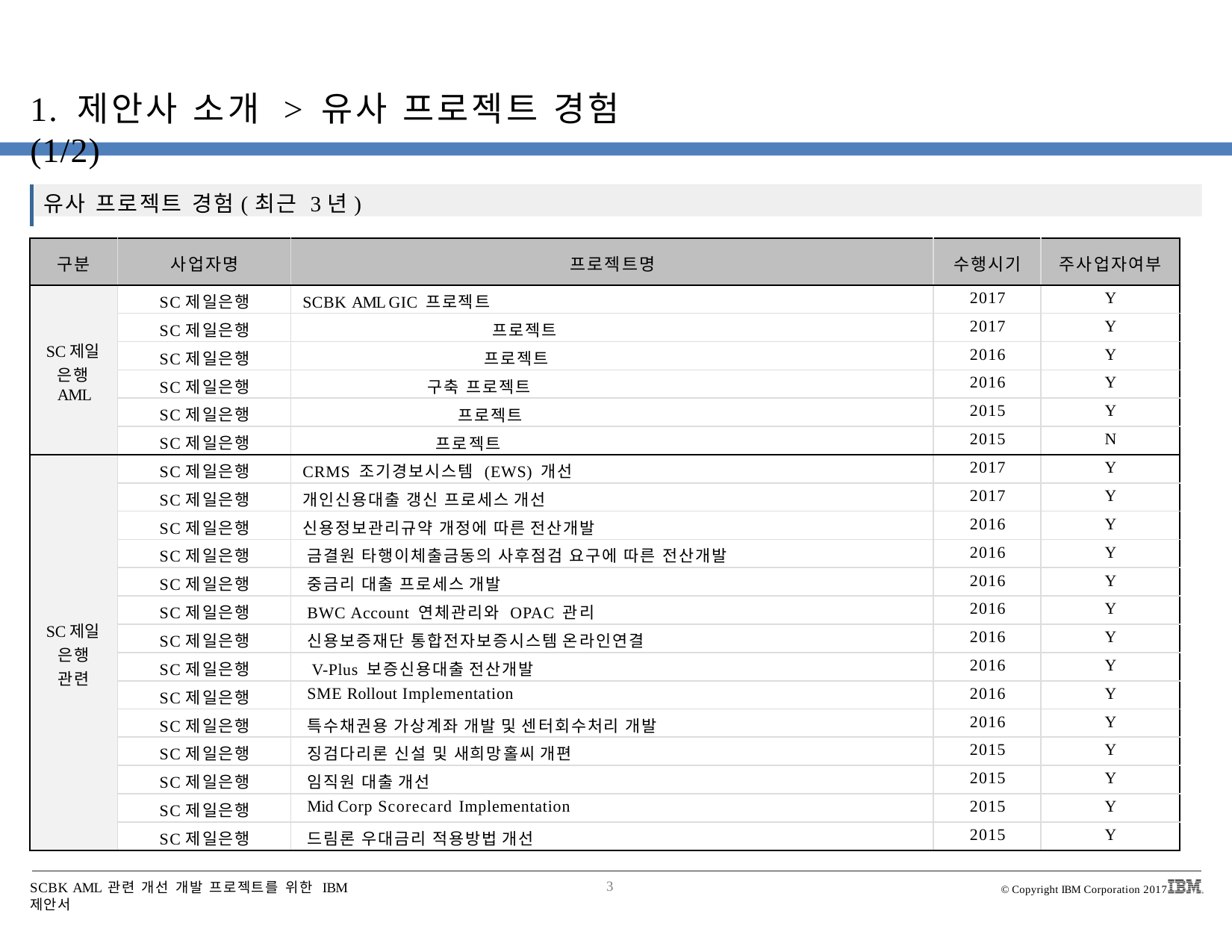

# 1. 제안사 소개 > 유사 프로젝트 경험 (1/2)

유사 프로젝트 경험(최근 3년)
| 구분 | 사업자명 | 프로젝트명 | 수행시기 | 주사업자여부 |
| --- | --- | --- | --- | --- |
| SC제일 은행 AML | SC제일은행 | SCBK AML GIC 프로젝트 | 2017 | Y |
|  | SC제일은행 | 프로젝트 | 2017 | Y |
|  | SC제일은행 | 프로젝트 | 2016 | Y |
|  | SC제일은행 | 구축 프로젝트 | 2016 | Y |
|  | SC제일은행 | 프로젝트 | 2015 | Y |
|  | SC제일은행 | 프로젝트 | 2015 | N |
| SC제일 은행 관련 | SC제일은행 | CRMS 조기경보시스템 (EWS) 개선 | 2017 | Y |
|  | SC제일은행 | 개인신용대출 갱신 프로세스 개선 | 2017 | Y |
|  | SC제일은행 | 신용정보관리규약 개정에 따른 전산개발 | 2016 | Y |
|  | SC제일은행 | 금결원 타행이체출금동의 사후점검 요구에 따른 전산개발 | 2016 | Y |
|  | SC제일은행 | 중금리 대출 프로세스 개발 | 2016 | Y |
|  | SC제일은행 | BWC Account 연체관리와 OPAC 관리 | 2016 | Y |
|  | SC제일은행 | 신용보증재단 통합전자보증시스템 온라인연결 | 2016 | Y |
|  | SC제일은행 | V-Plus 보증신용대출 전산개발 | 2016 | Y |
|  | SC제일은행 | SME Rollout Implementation | 2016 | Y |
|  | SC제일은행 | 특수채권용 가상계좌 개발 및 센터회수처리 개발 | 2016 | Y |
|  | SC제일은행 | 징검다리론 신설 및 새희망홀씨 개편 | 2015 | Y |
|  | SC제일은행 | 임직원 대출 개선 | 2015 | Y |
|  | SC제일은행 | Mid Corp Scorecard Implementation | 2015 | Y |
|  | SC제일은행 | 드림론 우대금리 적용방법 개선 | 2015 | Y |

SCBK AML 관련 개선 개발 프로젝트를 위한 IBM 제안서
3

© Copyright IBM Corporation 2017